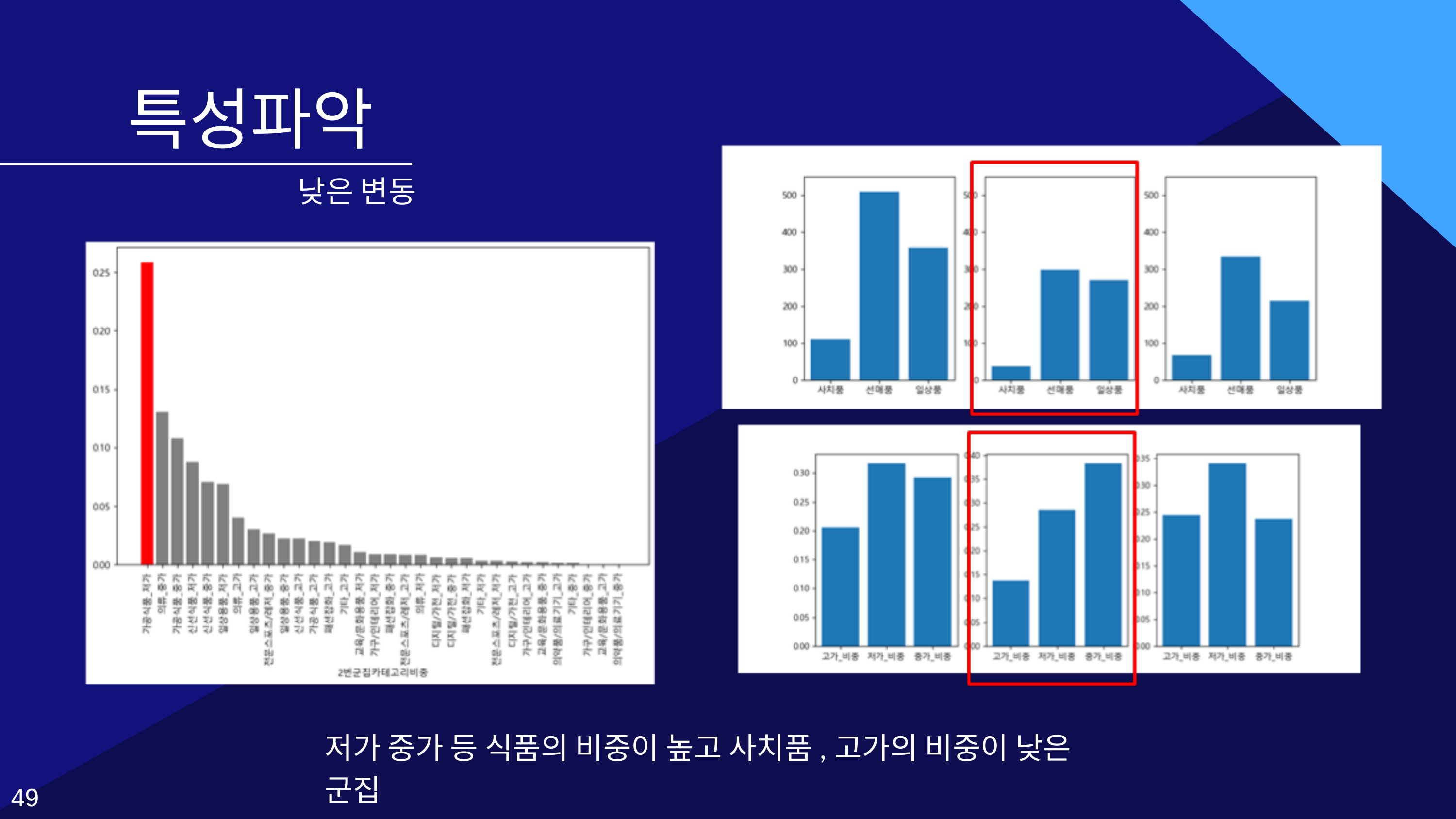

특성파악

낮은 변동

저가 중가 등 식품의 비중이 높고 사치품,고가의 비중이 낮은 군집
49